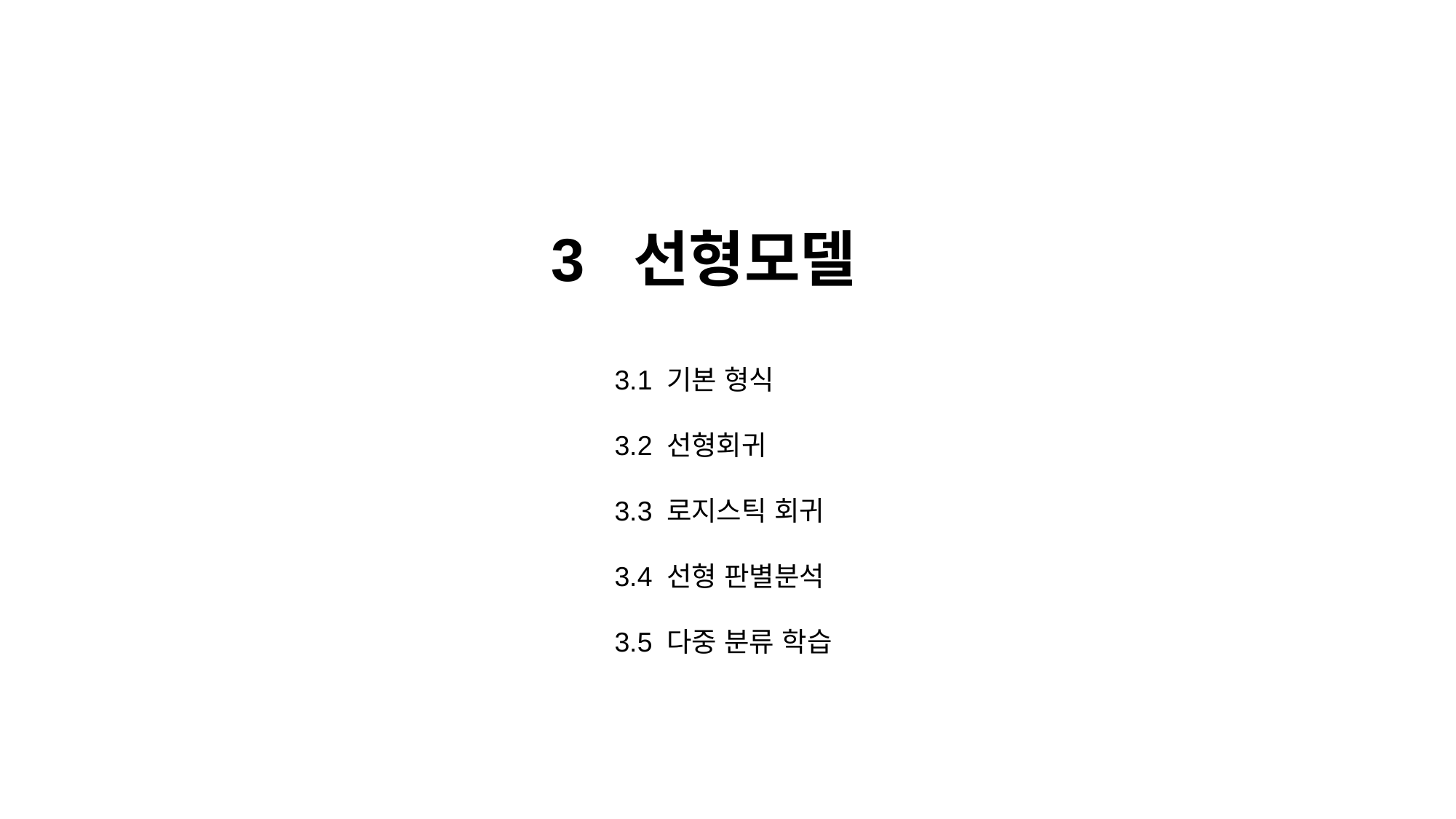

3  선형모델
3.1 기본 형식
3.2 선형회귀
3.3 로지스틱 회귀
3.4 선형 판별분석
3.5 다중 분류 학습